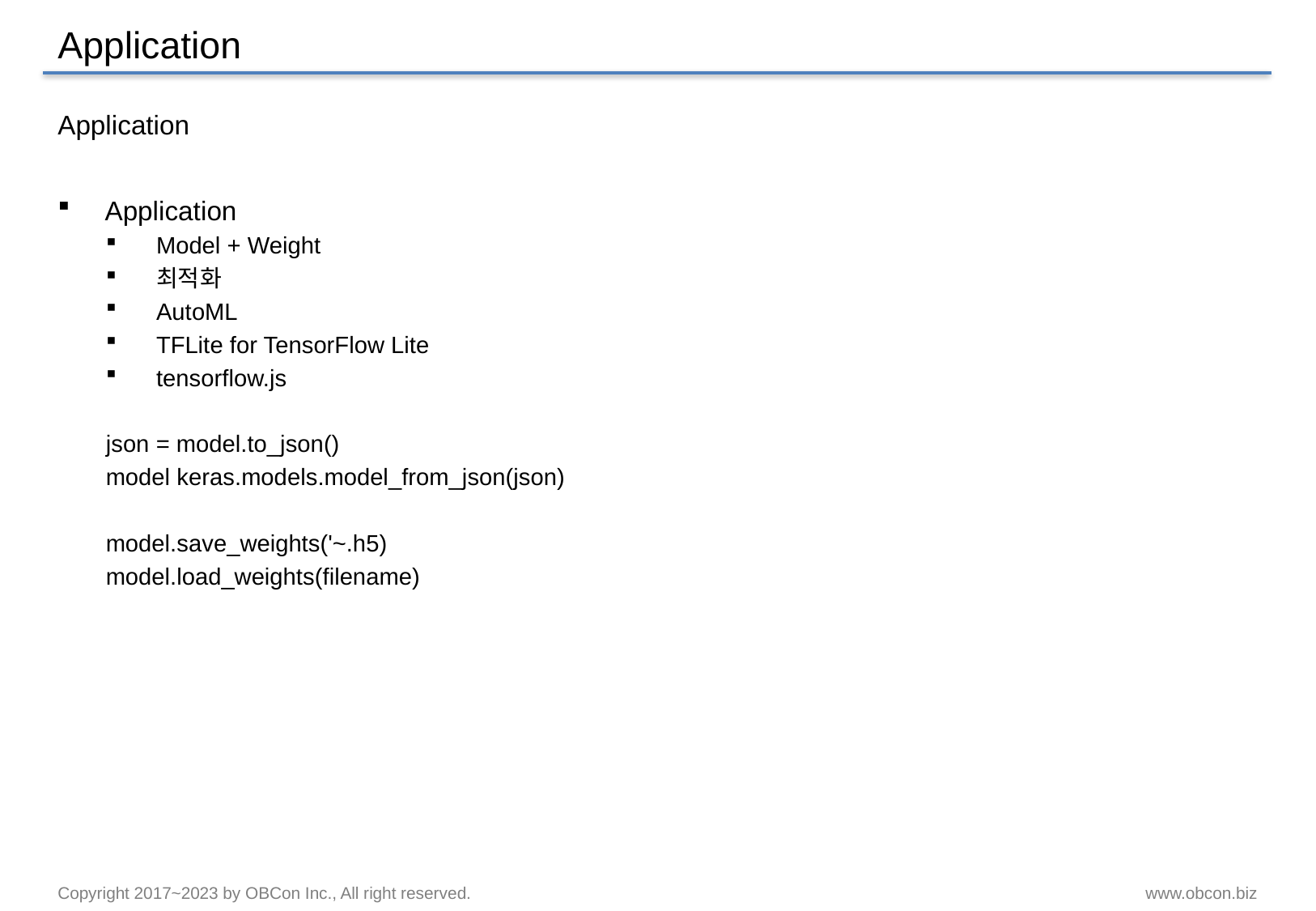

# Application
Application
Application
Model + Weight
최적화
AutoML
TFLite for TensorFlow Lite
tensorflow.js

json = model.to_json()
model keras.models.model_from_json(json)

model.save_weights('~.h5)
model.load_weights(filename)